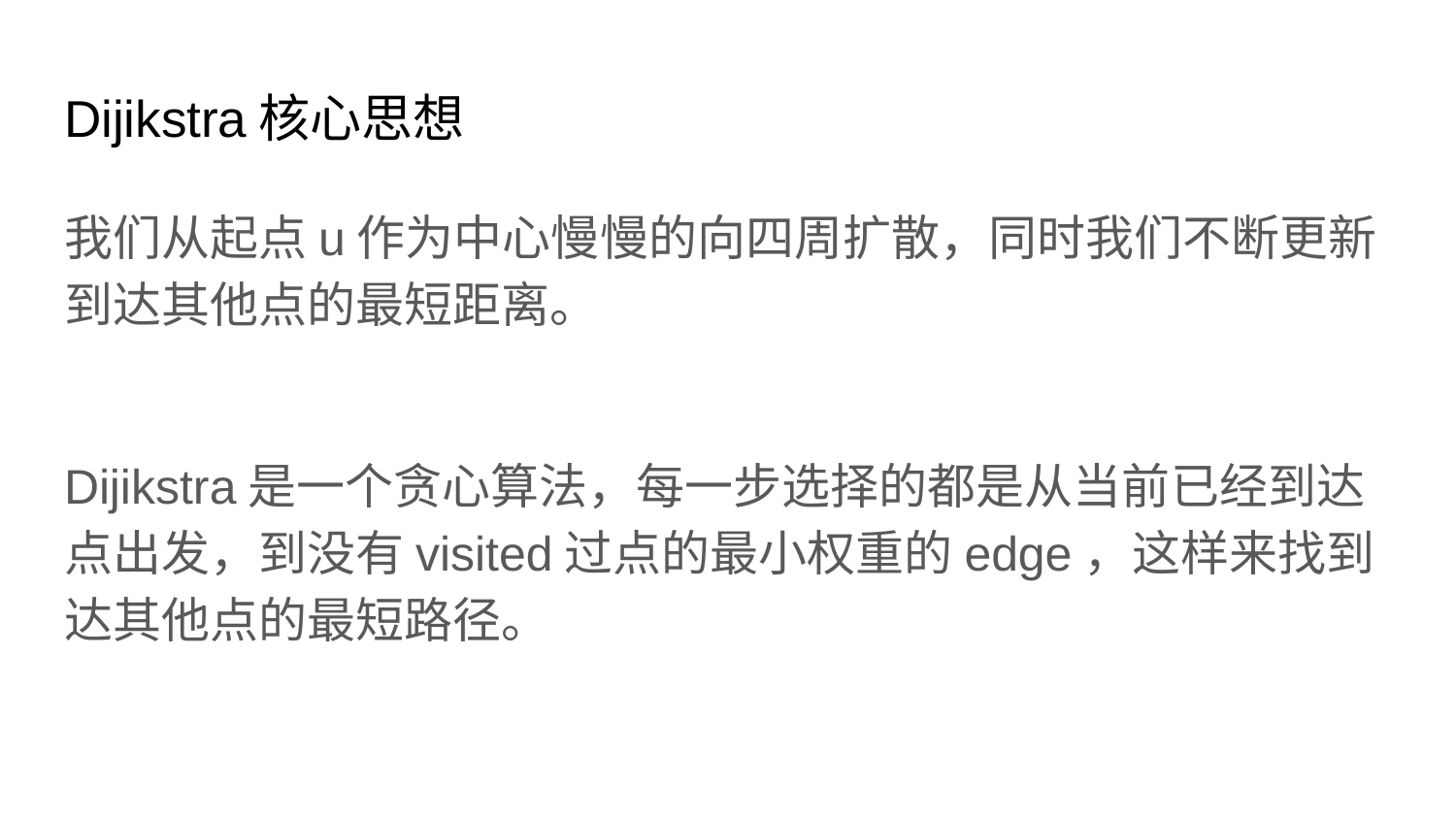

# Dijikstra核心思想
我们从起点u作为中心慢慢的向四周扩散，同时我们不断更新到达其他点的最短距离。

Dijikstra是一个贪心算法，每一步选择的都是从当前已经到达点出发，到没有visited过点的最小权重的edge，这样来找到达其他点的最短路径。